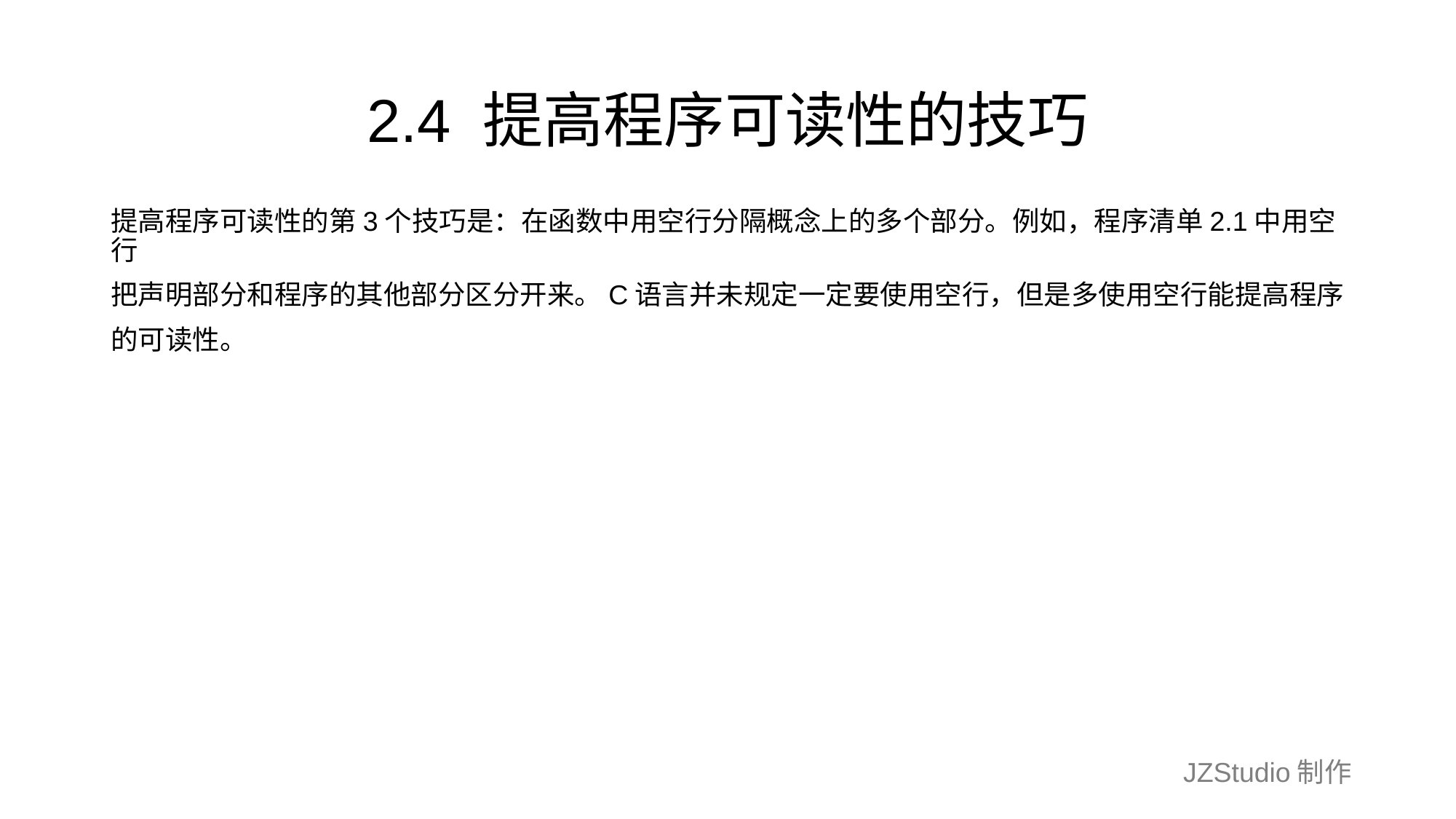

# 2.4 提高程序可读性的技巧
提高程序可读性的第3个技巧是：在函数中用空行分隔概念上的多个部分。例如，程序清单2.1中用空行
把声明部分和程序的其他部分区分开来。C语言并未规定一定要使用空行，但是多使用空行能提高程序
的可读性。